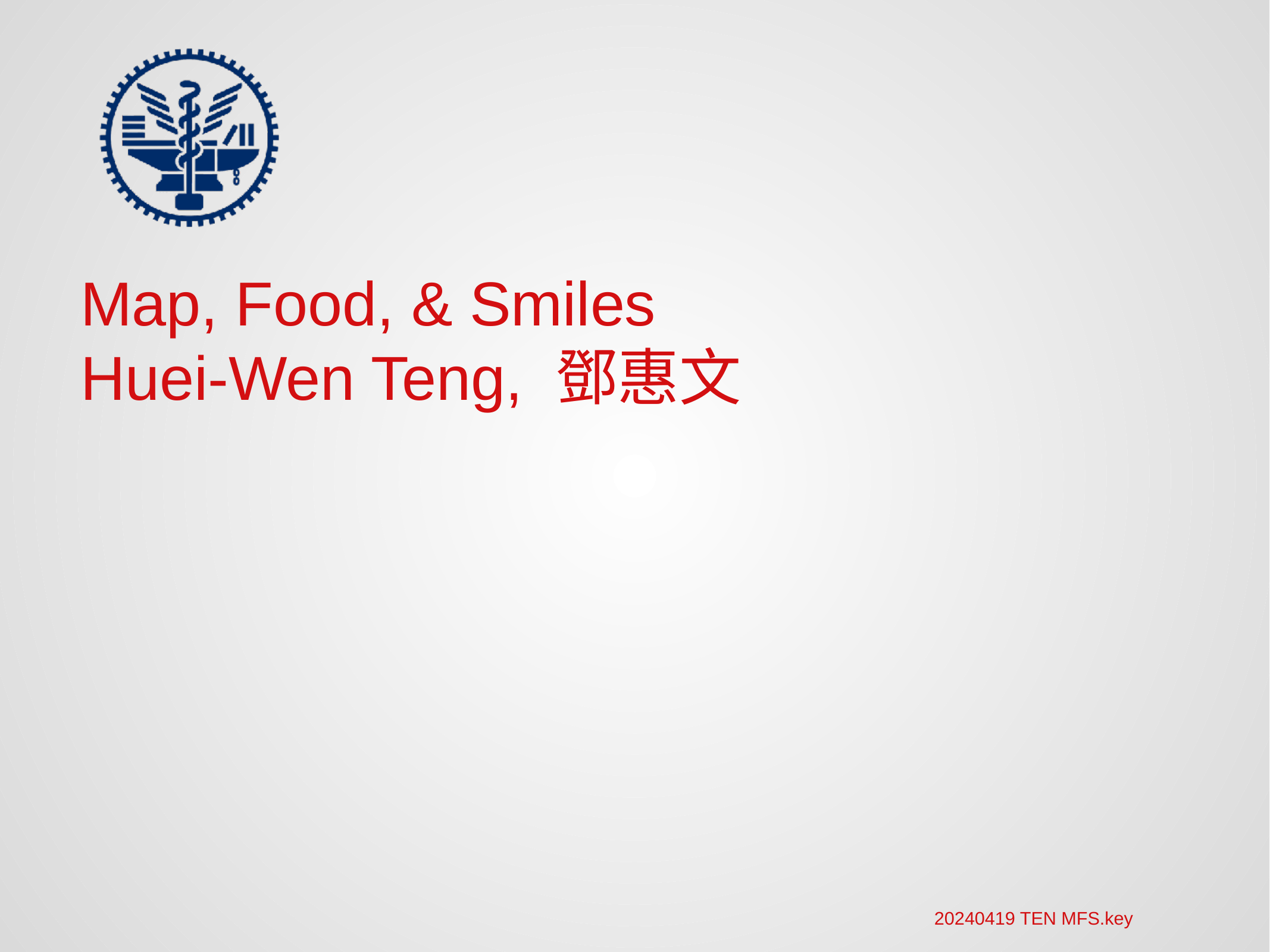

Map, Food, & Smiles
Huei-Wen Teng, 鄧惠文

20240419 TEN MFS.key